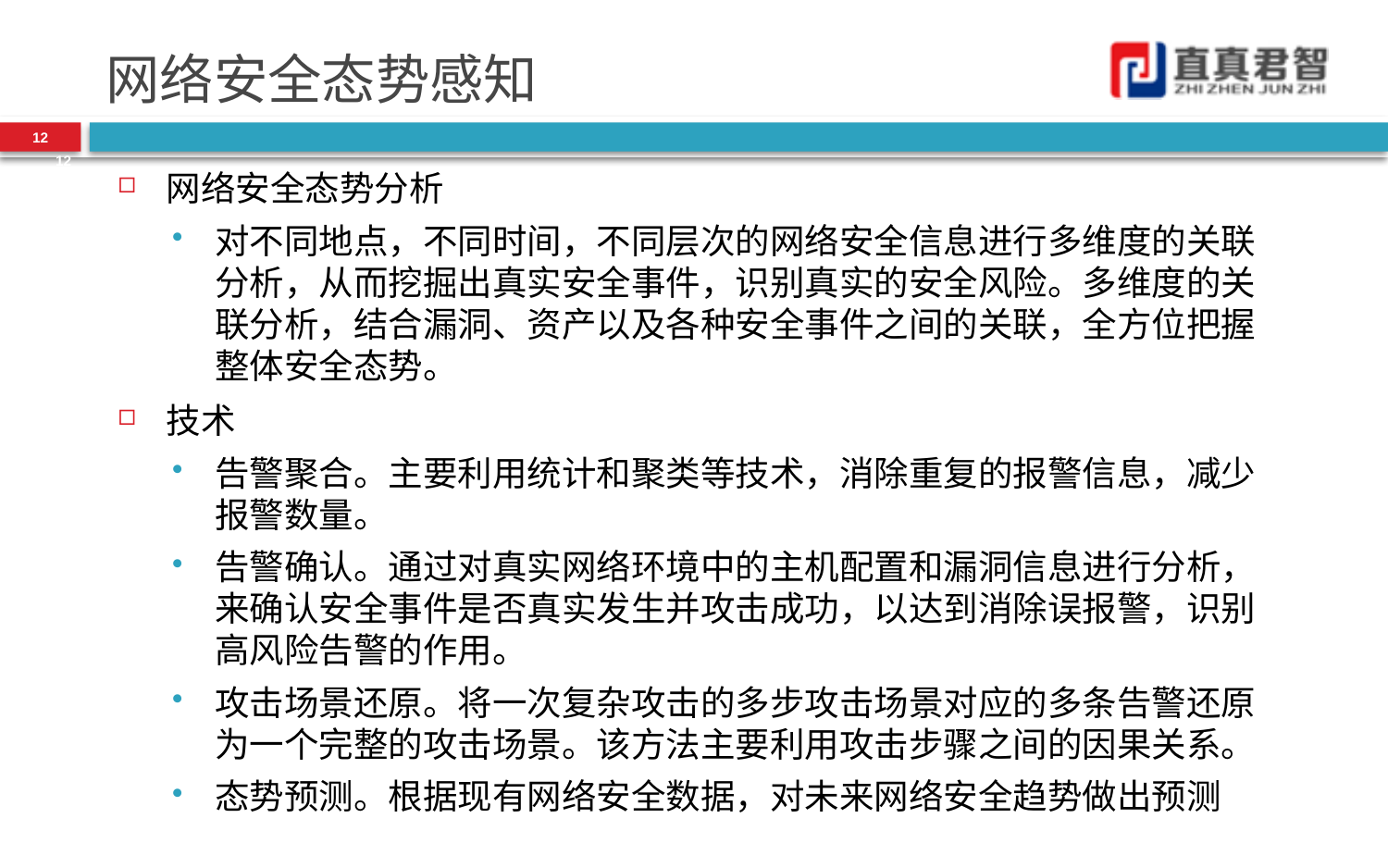

# 网络安全态势感知
12
12
网络安全态势分析
对不同地点，不同时间，不同层次的网络安全信息进行多维度的关联分析，从而挖掘出真实安全事件，识别真实的安全风险。多维度的关联分析，结合漏洞、资产以及各种安全事件之间的关联，全方位把握整体安全态势。
技术
告警聚合。主要利用统计和聚类等技术，消除重复的报警信息，减少报警数量。
告警确认。通过对真实网络环境中的主机配置和漏洞信息进行分析，来确认安全事件是否真实发生并攻击成功，以达到消除误报警，识别高风险告警的作用。
攻击场景还原。将一次复杂攻击的多步攻击场景对应的多条告警还原为一个完整的攻击场景。该方法主要利用攻击步骤之间的因果关系。
态势预测。根据现有网络安全数据，对未来网络安全趋势做出预测